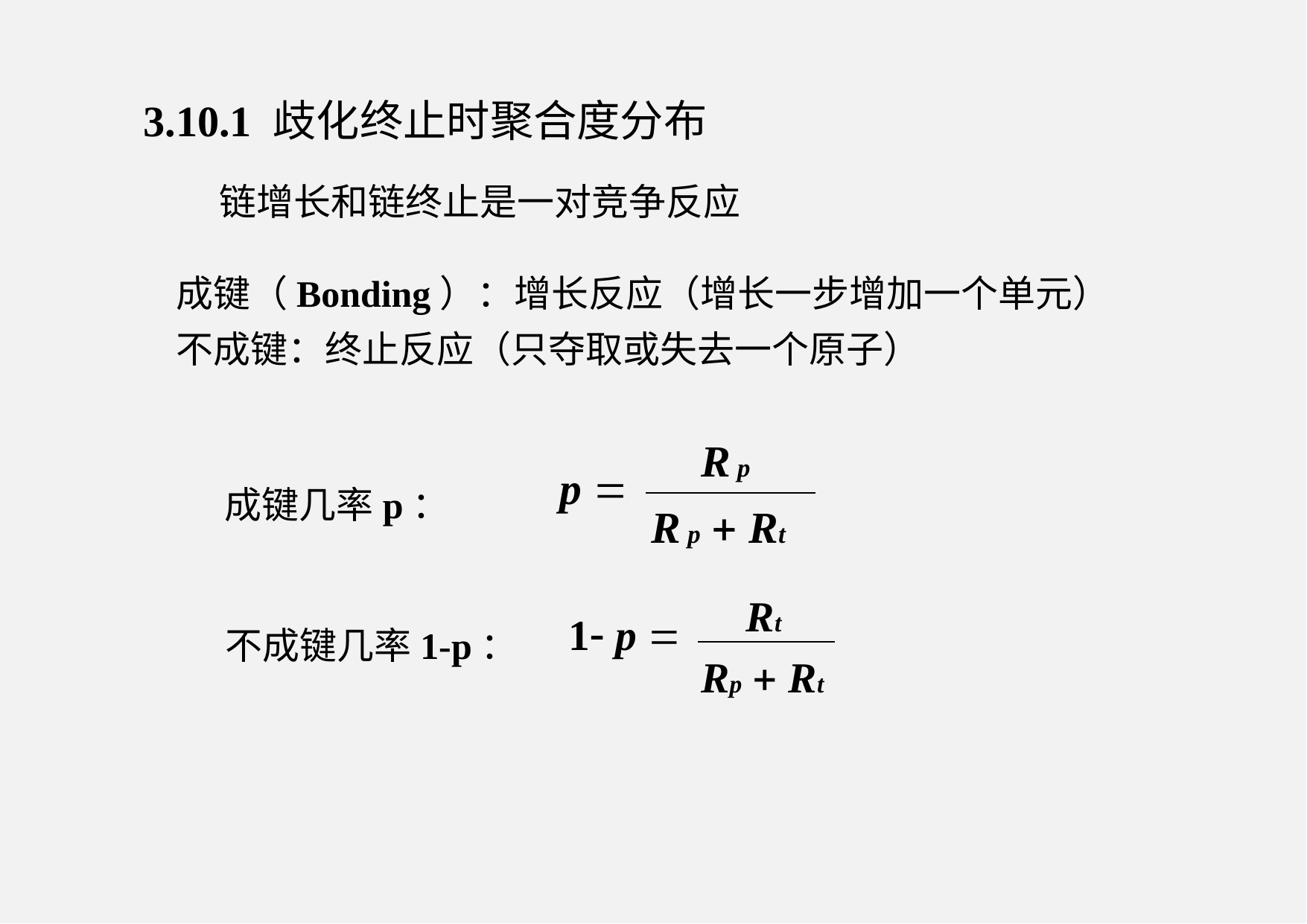

3.10.1 歧化终止时聚合度分布

		链增长和链终止是一对竞争反应

	成键（Bonding）：增长反应（增长一步增加一个单元）

	不成键：终止反应（只夺取或失去一个原子）
	R p
R p + Rt
p =
成键几率p：

	Rt
Rp + Rt
1− p =
不成键几率1-p：